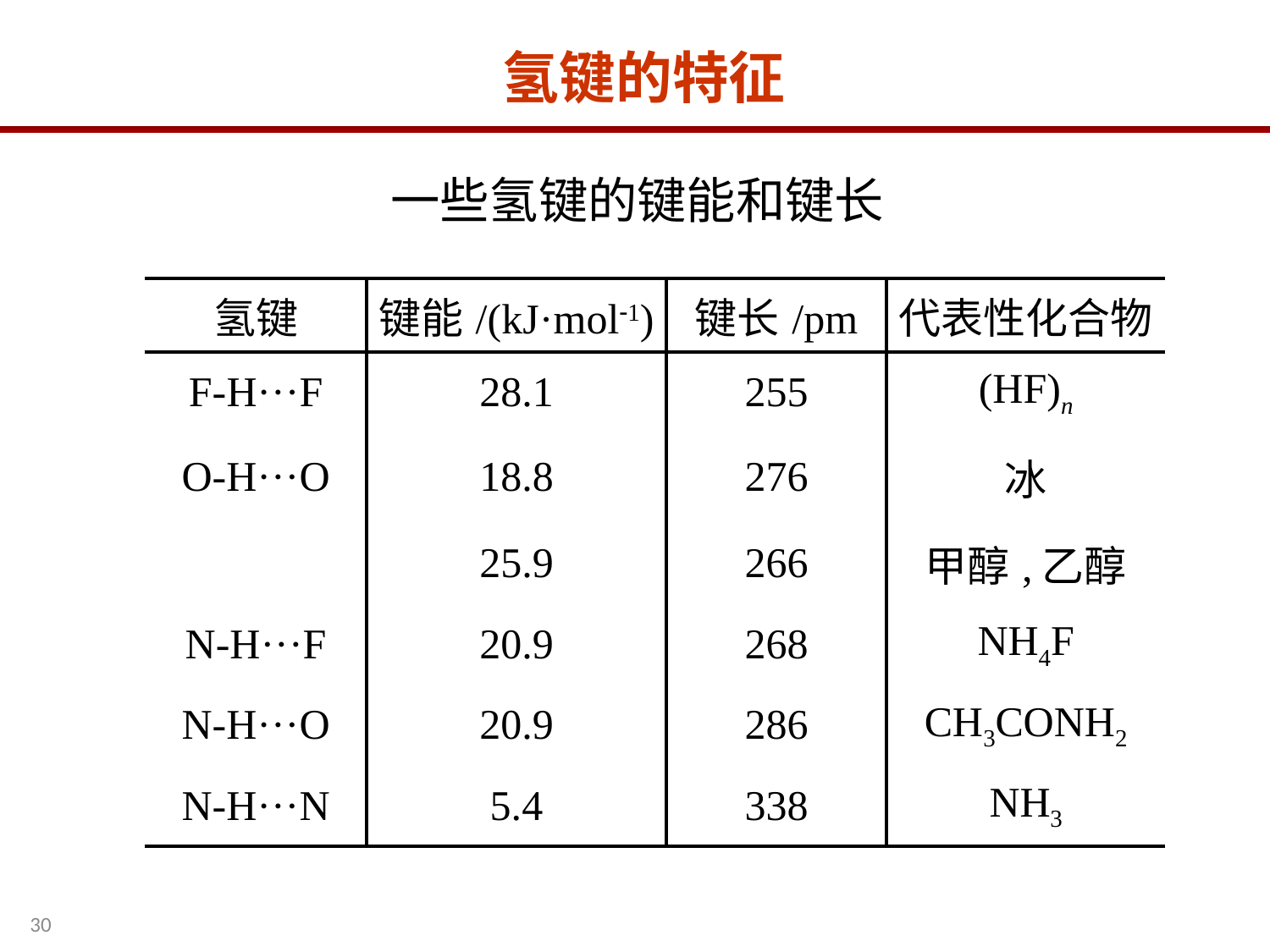

氢键的特征

一些氢键的键能和键长
| 氢键 | 键能/(kJ·mol−1) | 键长/pm | 代表性化合物 |
| --- | --- | --- | --- |
| F-H···F | 28.1 | 255 | (HF)n |
| O-H···O | 18.8 | 276 | 冰 |
|  | 25.9 | 266 | 甲醇,乙醇 |
| N-H···F | 20.9 | 268 | NH4F |
| N-H···O | 20.9 | 286 | CH3CONH2 |
| N-H···N | 5.4 | 338 | NH3 |
30